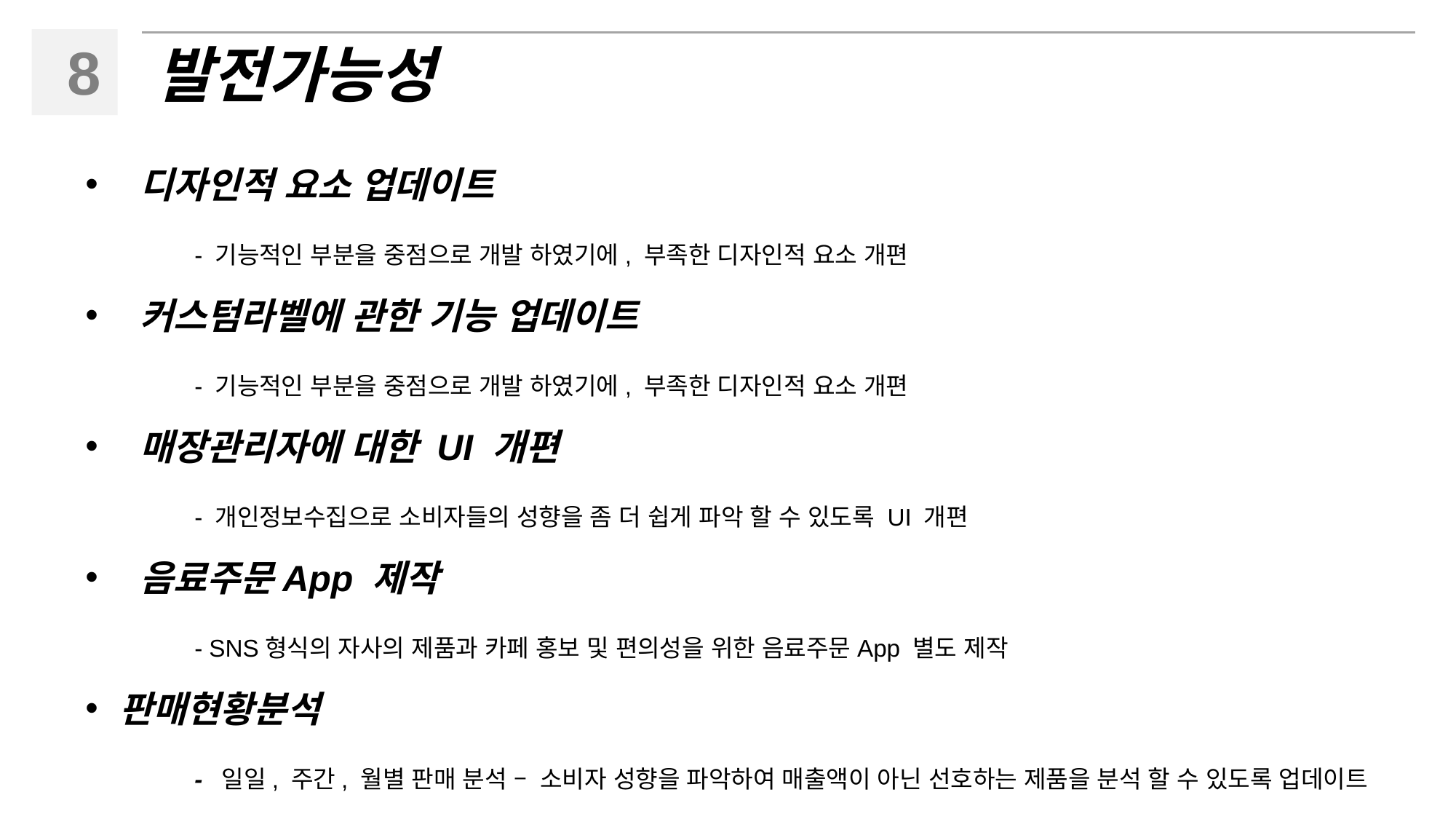

8

발전가능성

디자인적 요소 업데이트
	- 기능적인 부분을 중점으로 개발 하였기에, 부족한 디자인적 요소 개편
커스텀라벨에 관한 기능 업데이트
	- 기능적인 부분을 중점으로 개발 하였기에, 부족한 디자인적 요소 개편
매장관리자에 대한 UI 개편
	- 개인정보수집으로 소비자들의 성향을 좀 더 쉽게 파악 할 수 있도록 UI 개편
음료주문App 제작
	- SNS형식의 자사의 제품과 카페 홍보 및 편의성을 위한 음료주문App 별도 제작
판매현황분석
	-  일일, 주간, 월별 판매 분석 –  소비자 성향을 파악하여 매출액이 아닌 선호하는 제품을 분석 할 수 있도록 업데이트